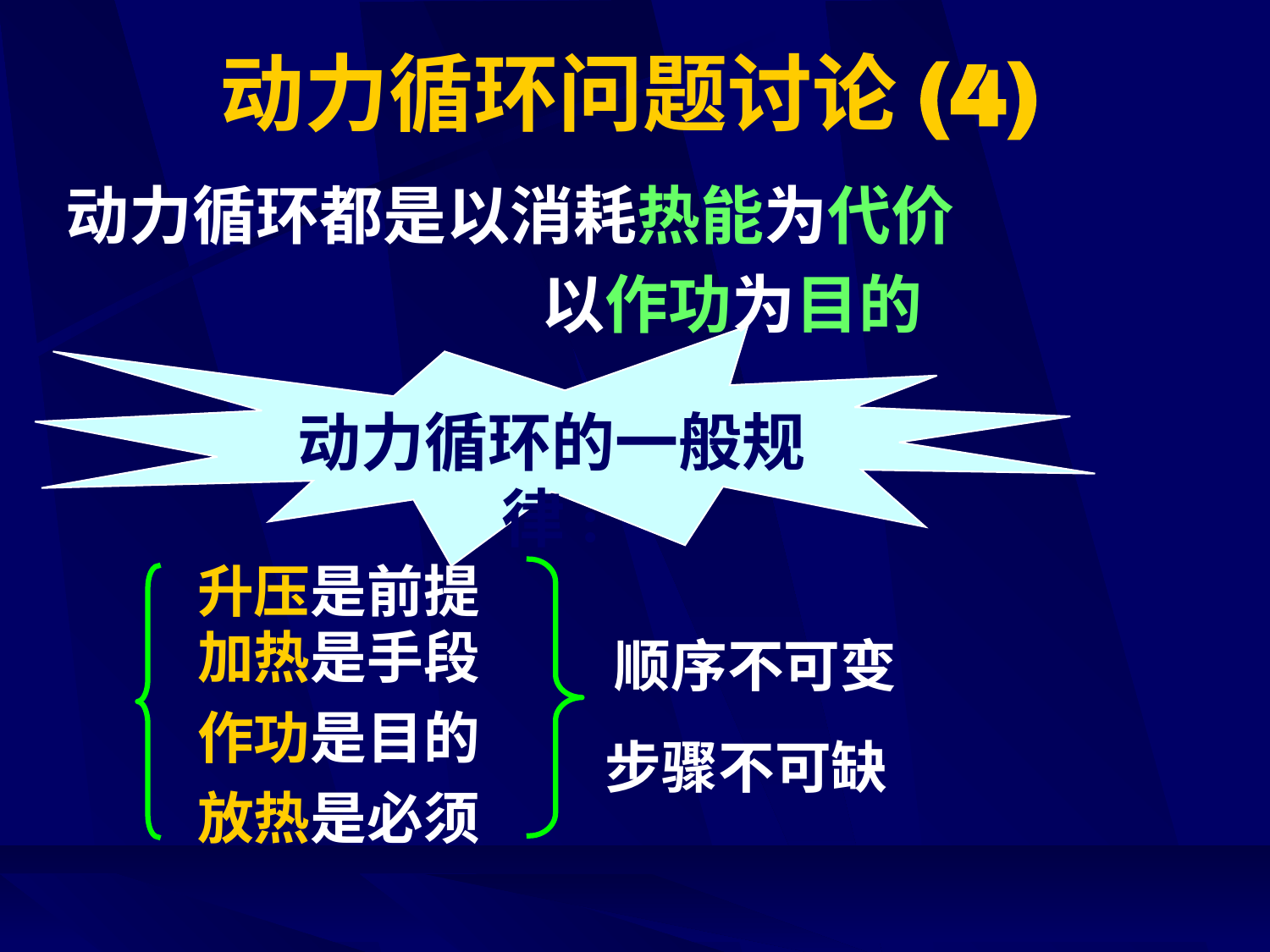

# 动力循环问题讨论(4)
动力循环都是以消耗热能为代价
                                以作功为目的

动力循环的一般规律:
升压是前提

加热是手段
顺序不可变
作功是目的
步骤不可缺
放热是必须